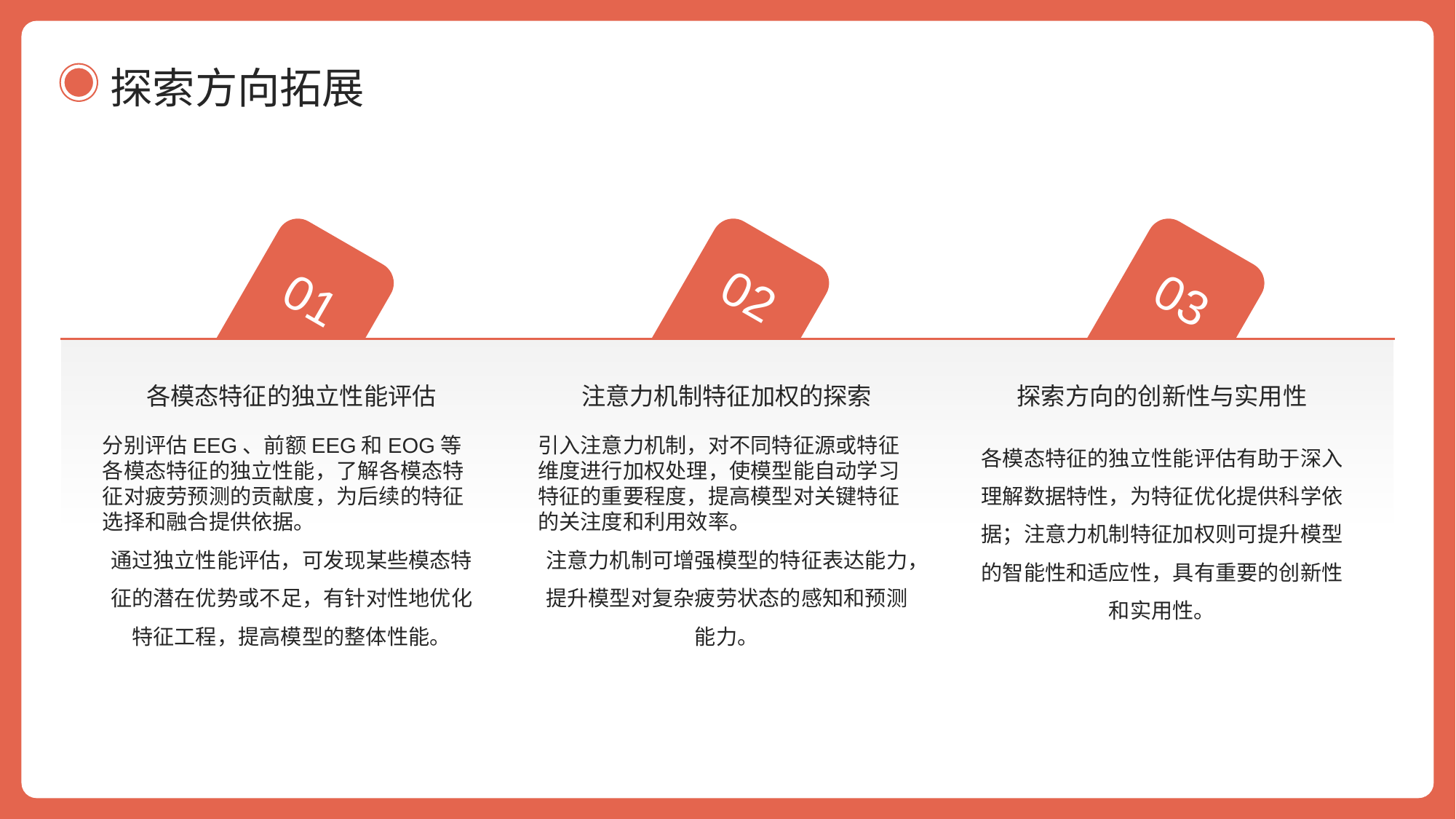

探索方向拓展

02
01
03

各模态特征的独立性能评估
注意力机制特征加权的探索
探索方向的创新性与实用性
分别评估EEG、前额EEG和EOG等各模态特征的独立性能，了解各模态特征对疲劳预测的贡献度，为后续的特征选择和融合提供依据。
通过独立性能评估，可发现某些模态特征的潜在优势或不足，有针对性地优化特征工程，提高模型的整体性能。
引入注意力机制，对不同特征源或特征维度进行加权处理，使模型能自动学习特征的重要程度，提高模型对关键特征的关注度和利用效率。
注意力机制可增强模型的特征表达能力，提升模型对复杂疲劳状态的感知和预测能力。
各模态特征的独立性能评估有助于深入理解数据特性，为特征优化提供科学依据；注意力机制特征加权则可提升模型的智能性和适应性，具有重要的创新性和实用性。